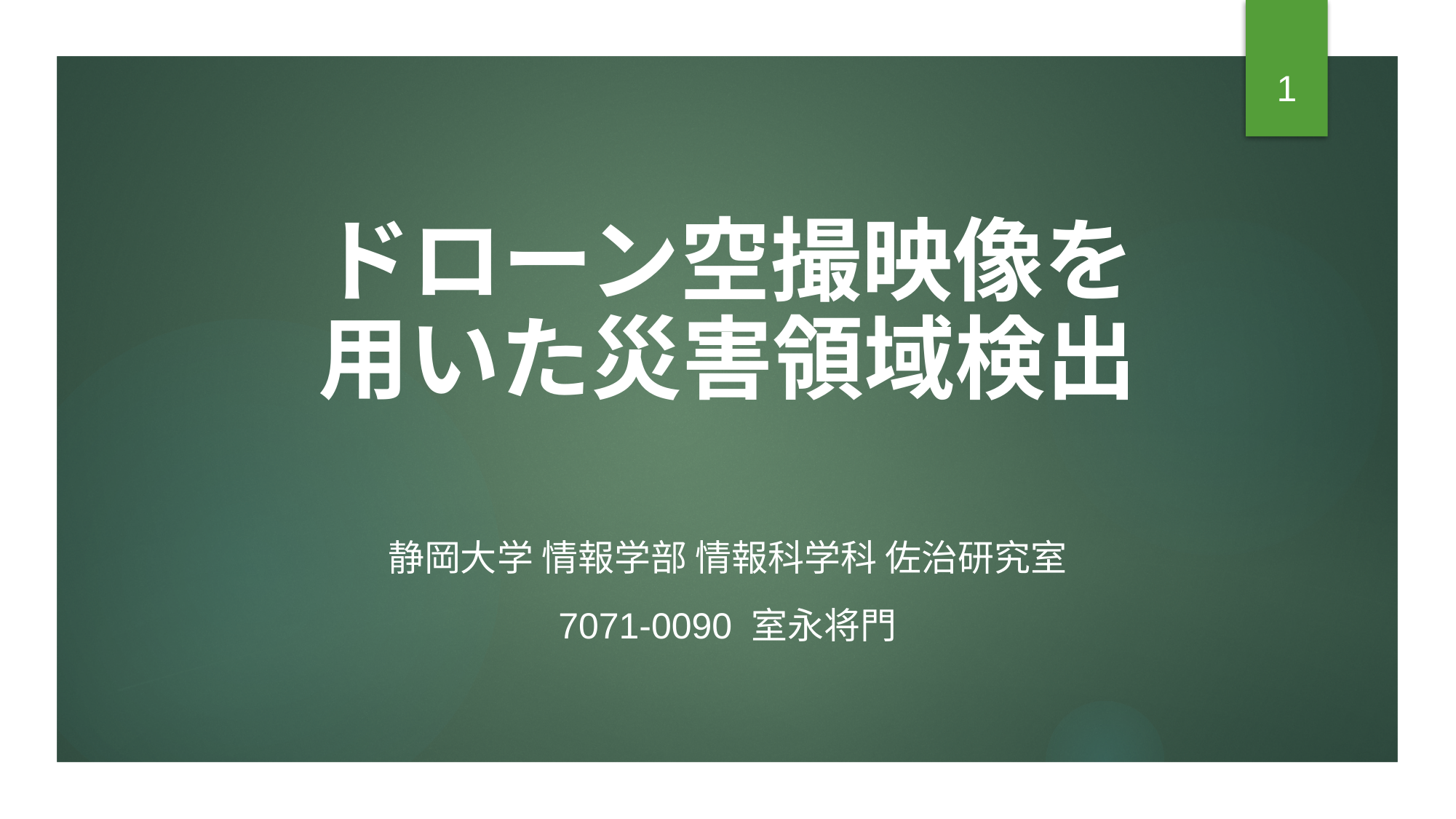

1
# ドローン空撮映像を 用いた災害領域検出
静岡大学 情報学部 情報科学科 佐治研究室
7071-0090 室永将門